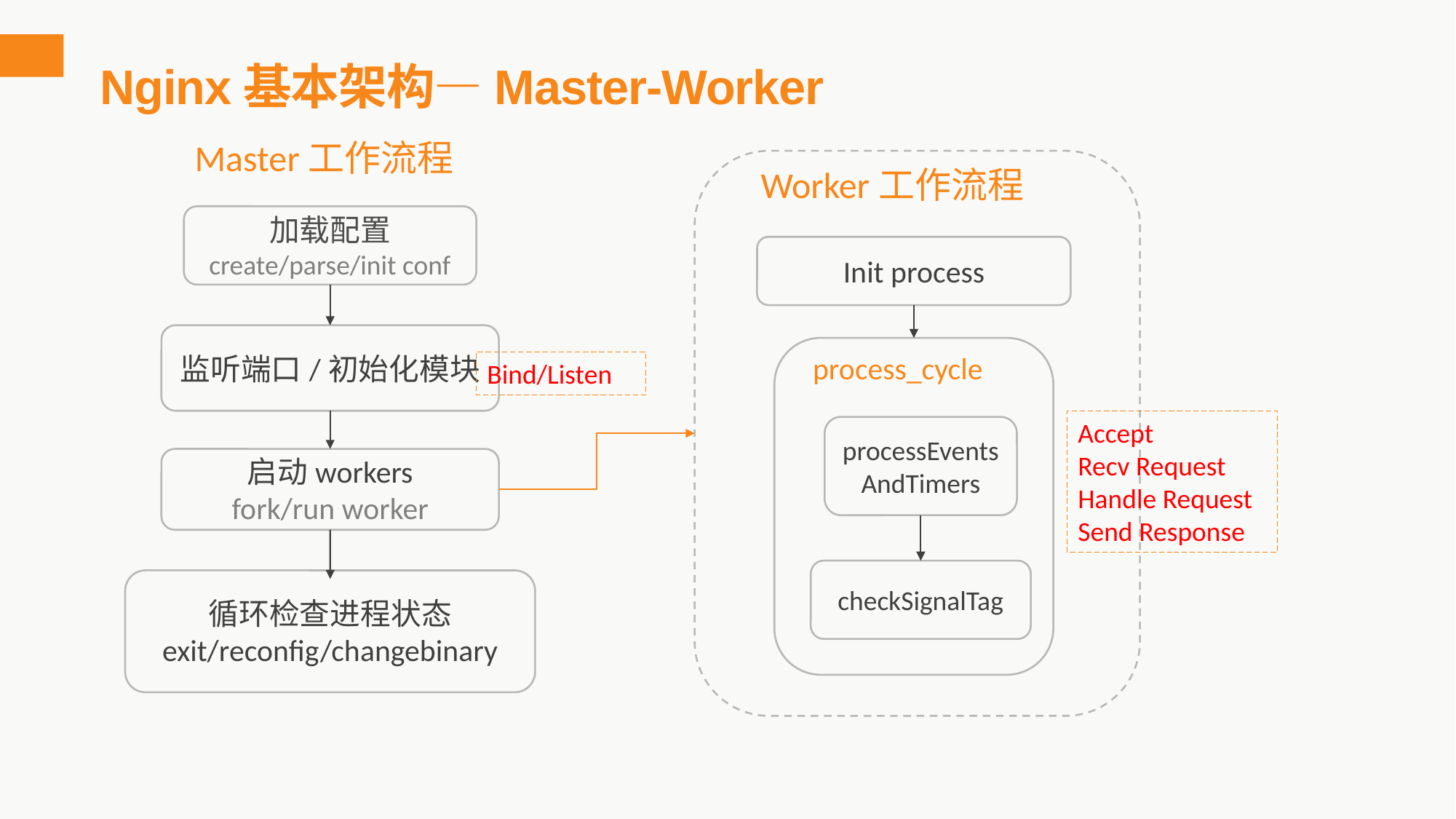

# Nginx基本架构—Master-Worker
Master工作流程

Worker工作流程
加载配置
create/parse/init conf
Init process
监听端口/初始化模块

process_cycle
Bind/Listen
Accept
Recv Request
Handle Request
Send Response
processEventsAndTimers
启动workers
fork/run worker
checkSignalTag
循环检查进程状态
exit/reconfig/changebinary